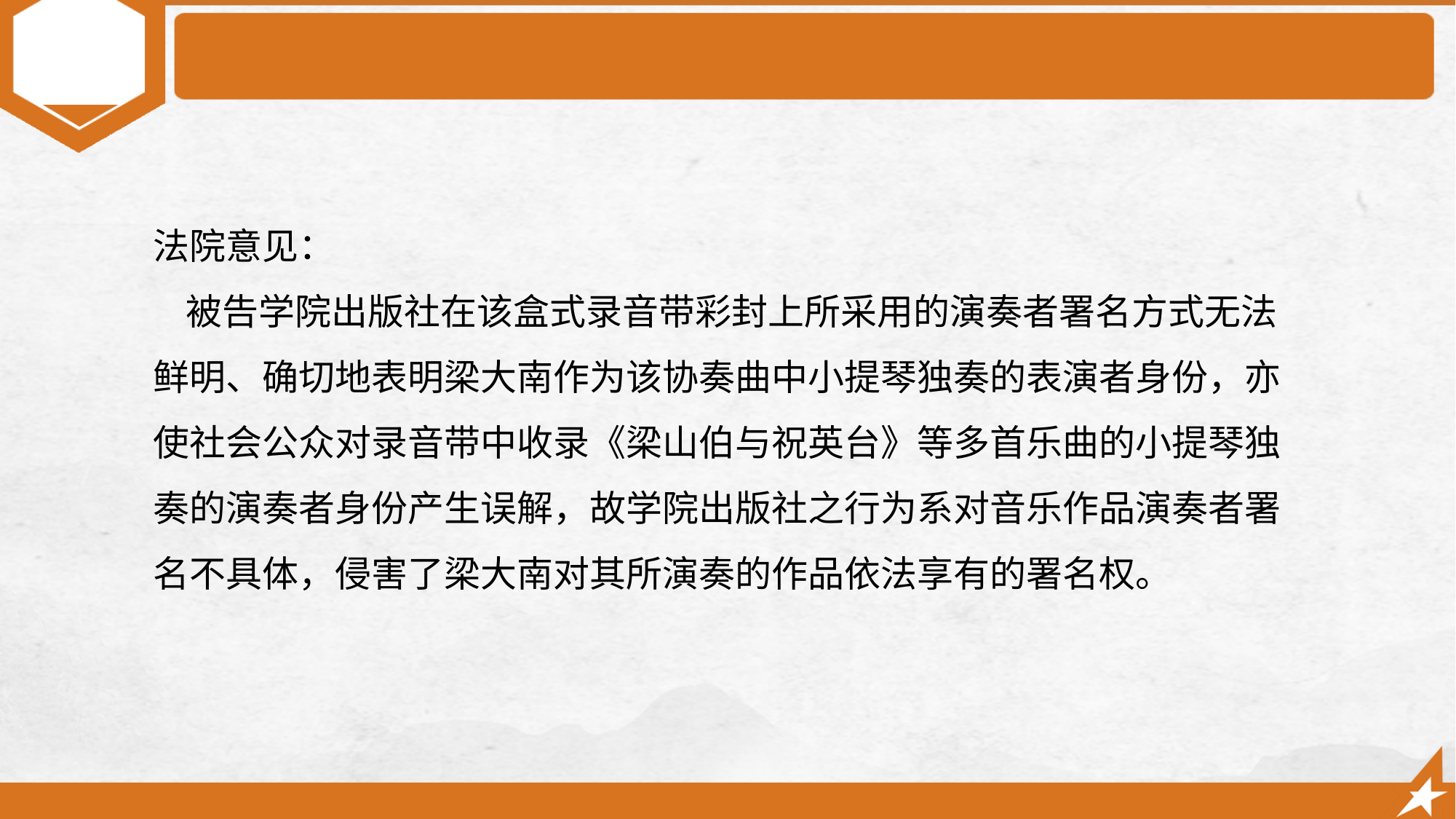

# 法院意见： 被告学院出版社在该盒式录音带彩封上所采用的演奏者署名方式无法鲜明、确切地表明梁大南作为该协奏曲中小提琴独奏的表演者身份，亦使社会公众对录音带中收录《梁山伯与祝英台》等多首乐曲的小提琴独奏的演奏者身份产生误解，故学院出版社之行为系对音乐作品演奏者署名不具体，侵害了梁大南对其所演奏的作品依法享有的署名权。